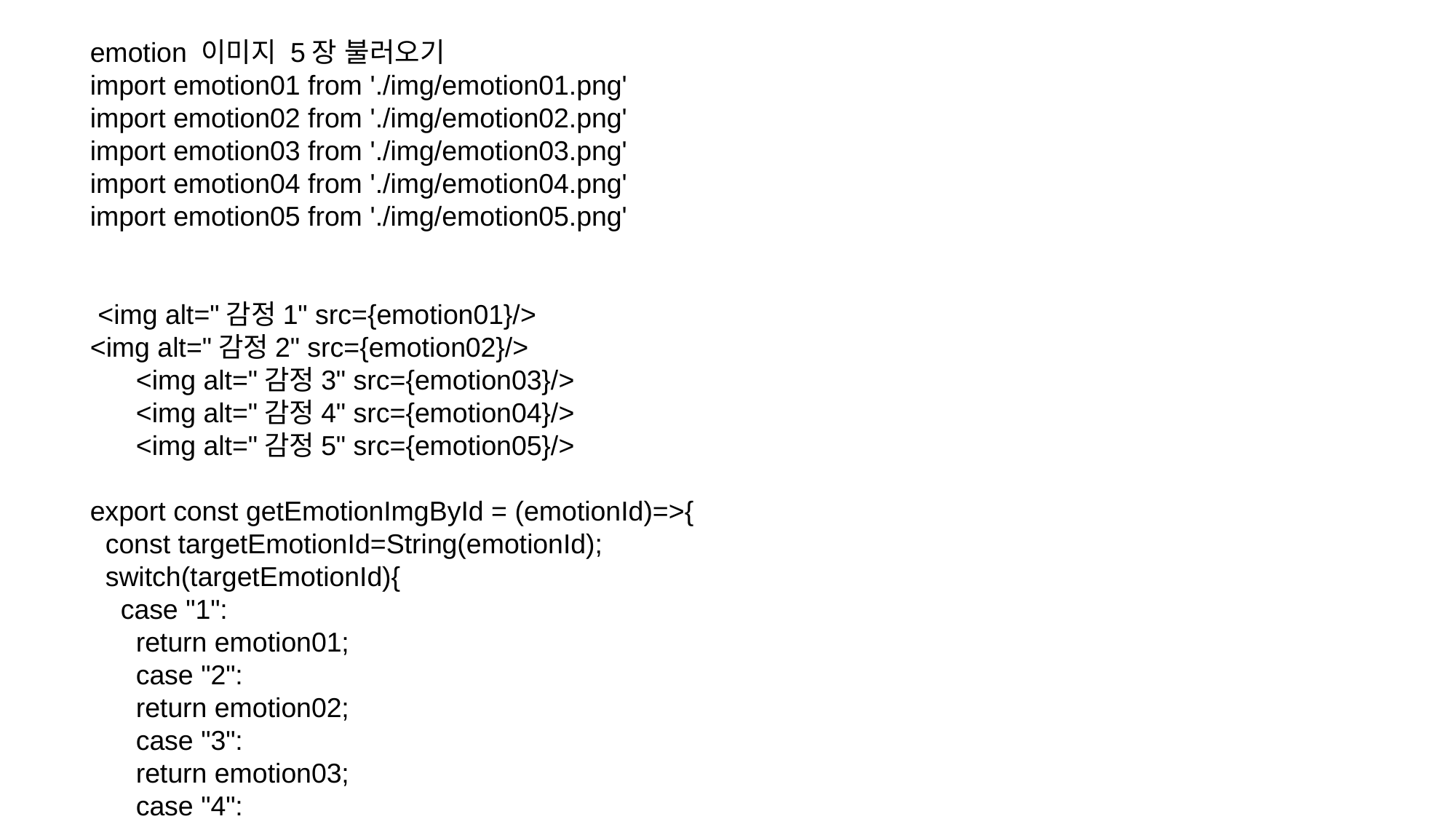

emotion 이미지 5장 불러오기
import emotion01 from './img/emotion01.png'
import emotion02 from './img/emotion02.png'
import emotion03 from './img/emotion03.png'
import emotion04 from './img/emotion04.png'
import emotion05 from './img/emotion05.png'

 <img alt="감정1" src={emotion01}/>
<img alt="감정2" src={emotion02}/>
      <img alt="감정3" src={emotion03}/>
      <img alt="감정4" src={emotion04}/>
      <img alt="감정5" src={emotion05}/>

export const getEmotionImgById = (emotionId)=>{
  const targetEmotionId=String(emotionId);
  switch(targetEmotionId){
    case "1":
      return emotion01;
      case "2":
      return emotion02;
      case "3":
      return emotion03;
      case "4":
      return emotion04;
      case "5":
      return emotion05;
      default:
        return null;
  }
}